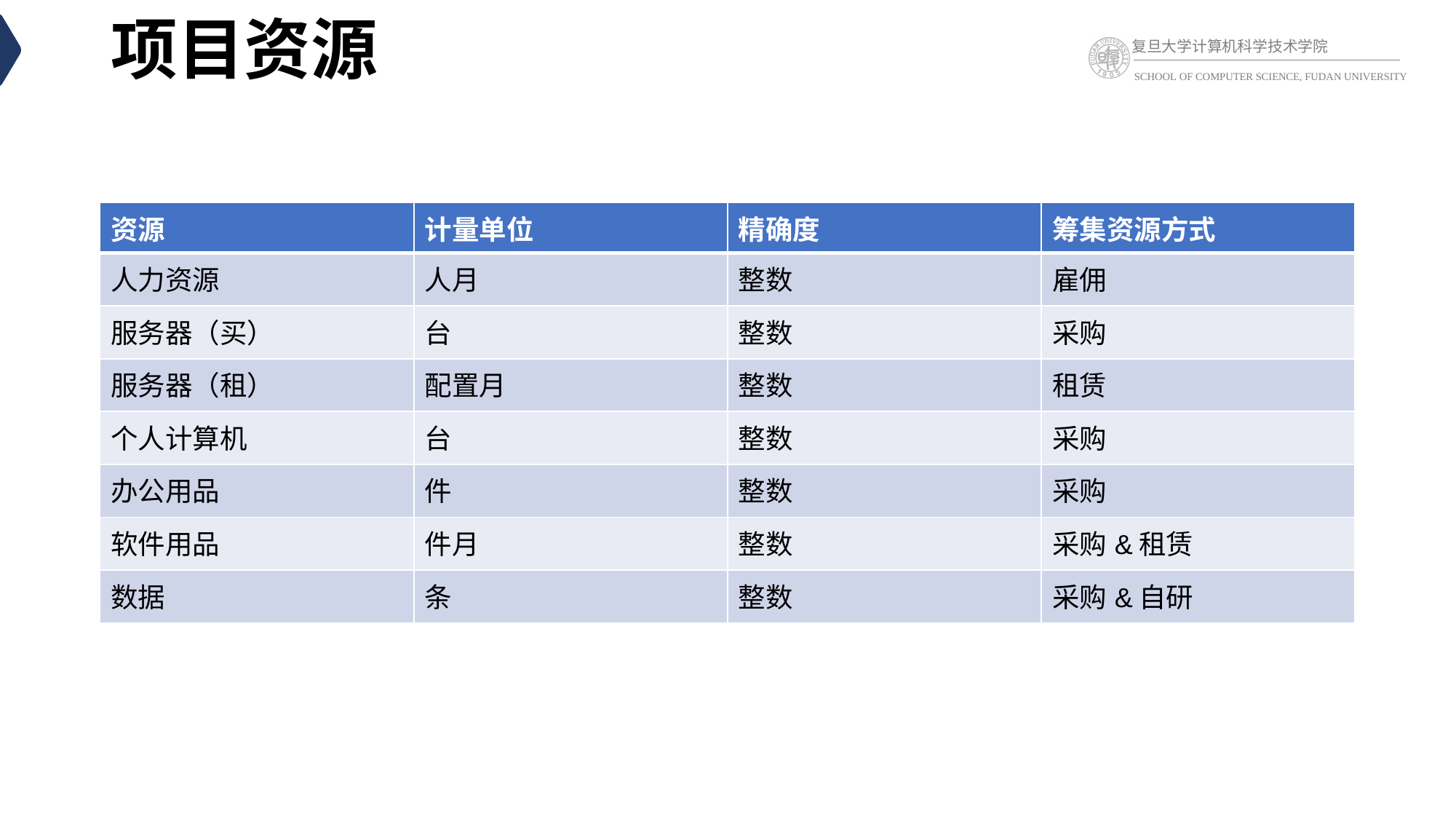

# 项目资源
| 资源 | 计量单位 | 精确度 | 筹集资源方式 |
| --- | --- | --- | --- |
| 人力资源 | 人月 | 整数 | 雇佣 |
| 服务器（买） | 台 | 整数 | 采购 |
| 服务器（租） | 配置月 | 整数 | 租赁 |
| 个人计算机 | 台 | 整数 | 采购 |
| 办公用品 | 件 | 整数 | 采购 |
| 软件用品 | 件月 | 整数 | 采购&租赁 |
| 数据 | 条 | 整数 | 采购&自研 |